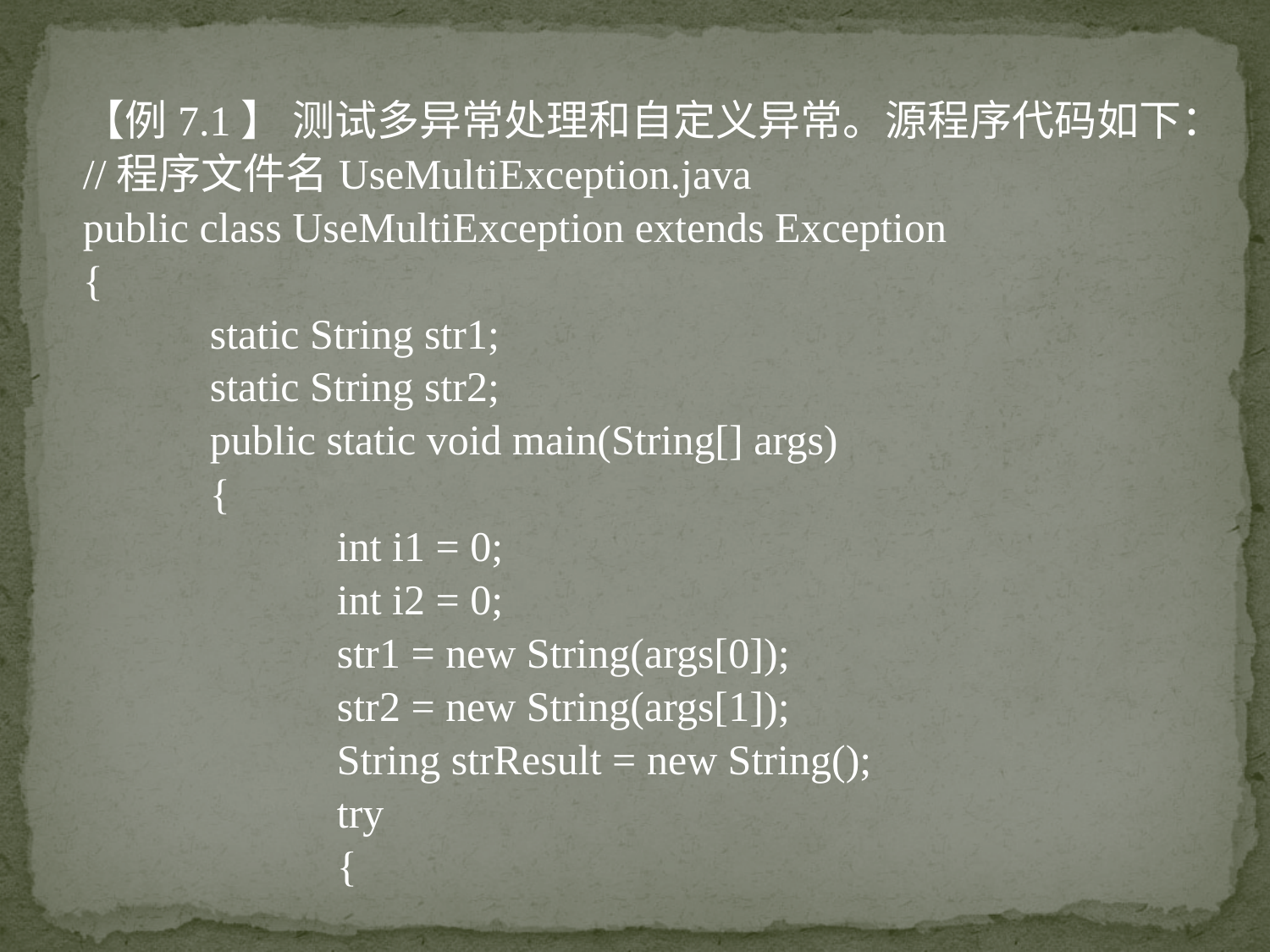

【例7.1】 测试多异常处理和自定义异常。源程序代码如下：
//程序文件名UseMultiException.java
public class UseMultiException extends Exception
{
	static String str1;
	static String str2;
	public static void main(String[] args)
	{
		int i1 = 0;
		int i2 = 0;
		str1 = new String(args[0]);
		str2 = new String(args[1]);
		String strResult = new String();
		try
		{